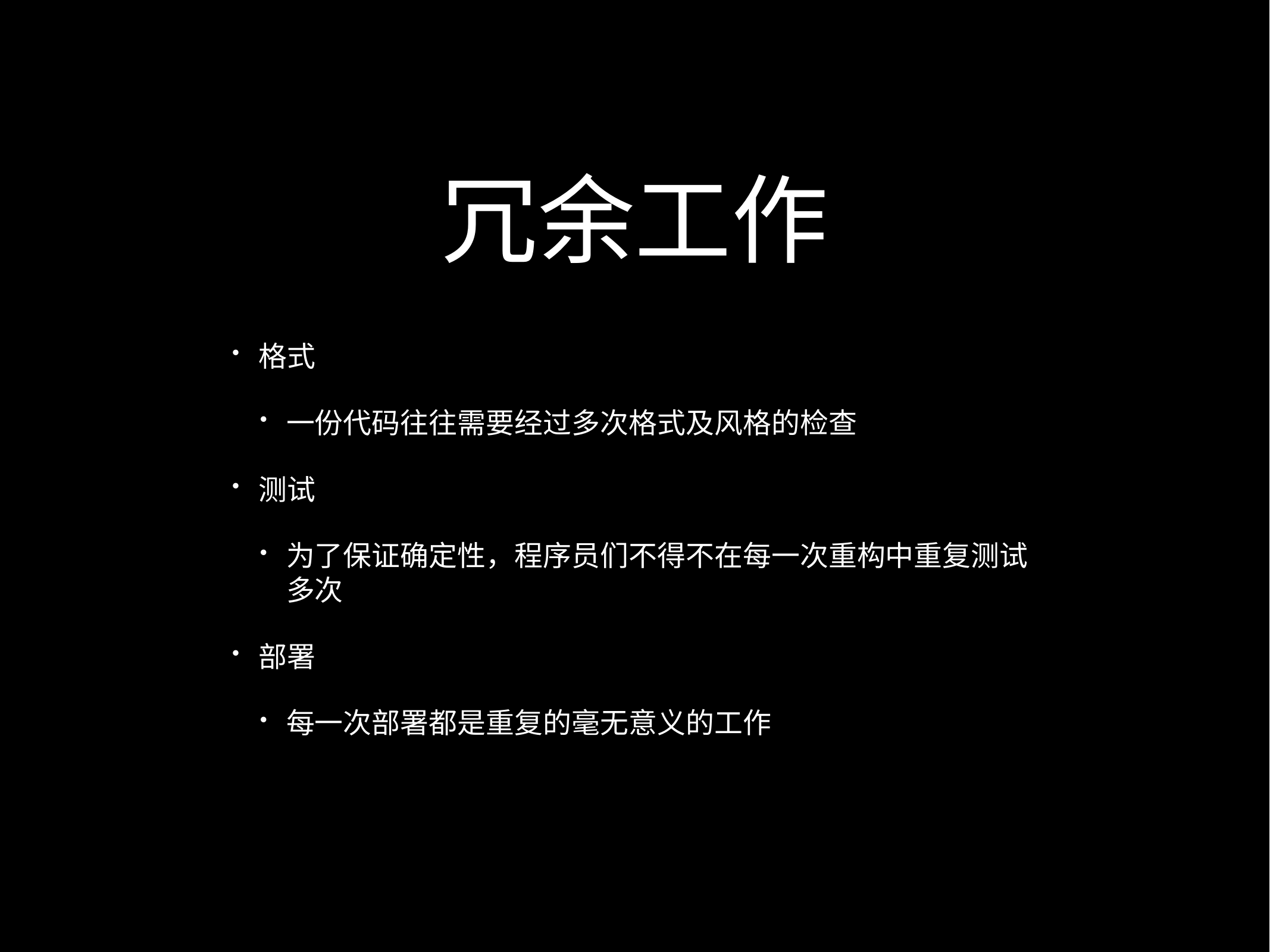

# 冗余工作
格式
一份代码往往需要经过多次格式及风格的检查
测试
为了保证确定性，程序员们不得不在每一次重构中重复测试多次
部署
每一次部署都是重复的毫无意义的工作